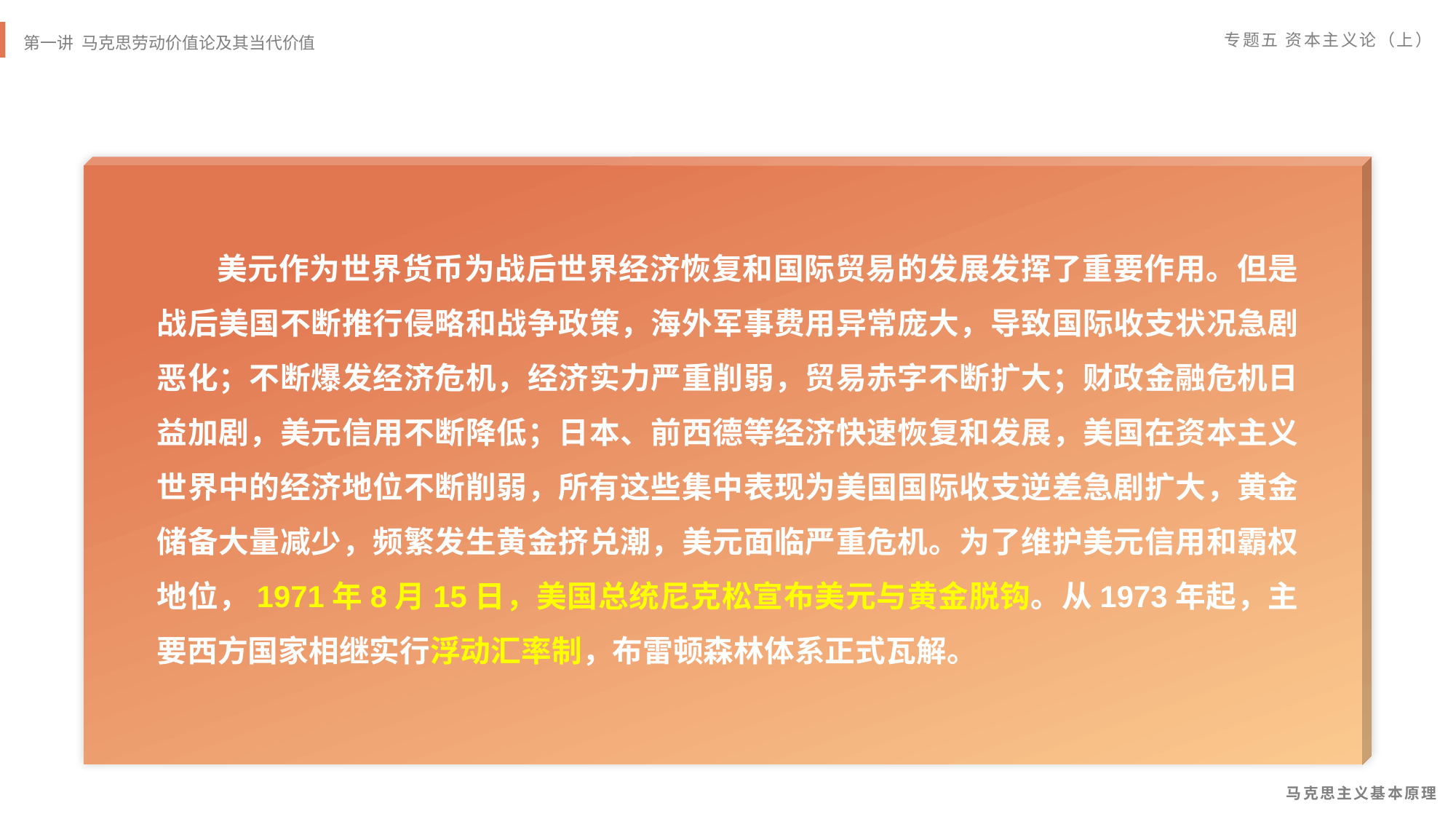

美元作为世界货币为战后世界经济恢复和国际贸易的发展发挥了重要作用。但是战后美国不断推行侵略和战争政策，海外军事费用异常庞大，导致国际收支状况急剧恶化；不断爆发经济危机，经济实力严重削弱，贸易赤字不断扩大；财政金融危机日益加剧，美元信用不断降低；日本、前西德等经济快速恢复和发展，美国在资本主义世界中的经济地位不断削弱，所有这些集中表现为美国国际收支逆差急剧扩大，黄金储备大量减少，频繁发生黄金挤兑潮，美元面临严重危机。为了维护美元信用和霸权地位，1971年8月15日，美国总统尼克松宣布美元与黄金脱钩。从1973年起，主要西方国家相继实行浮动汇率制，布雷顿森林体系正式瓦解。